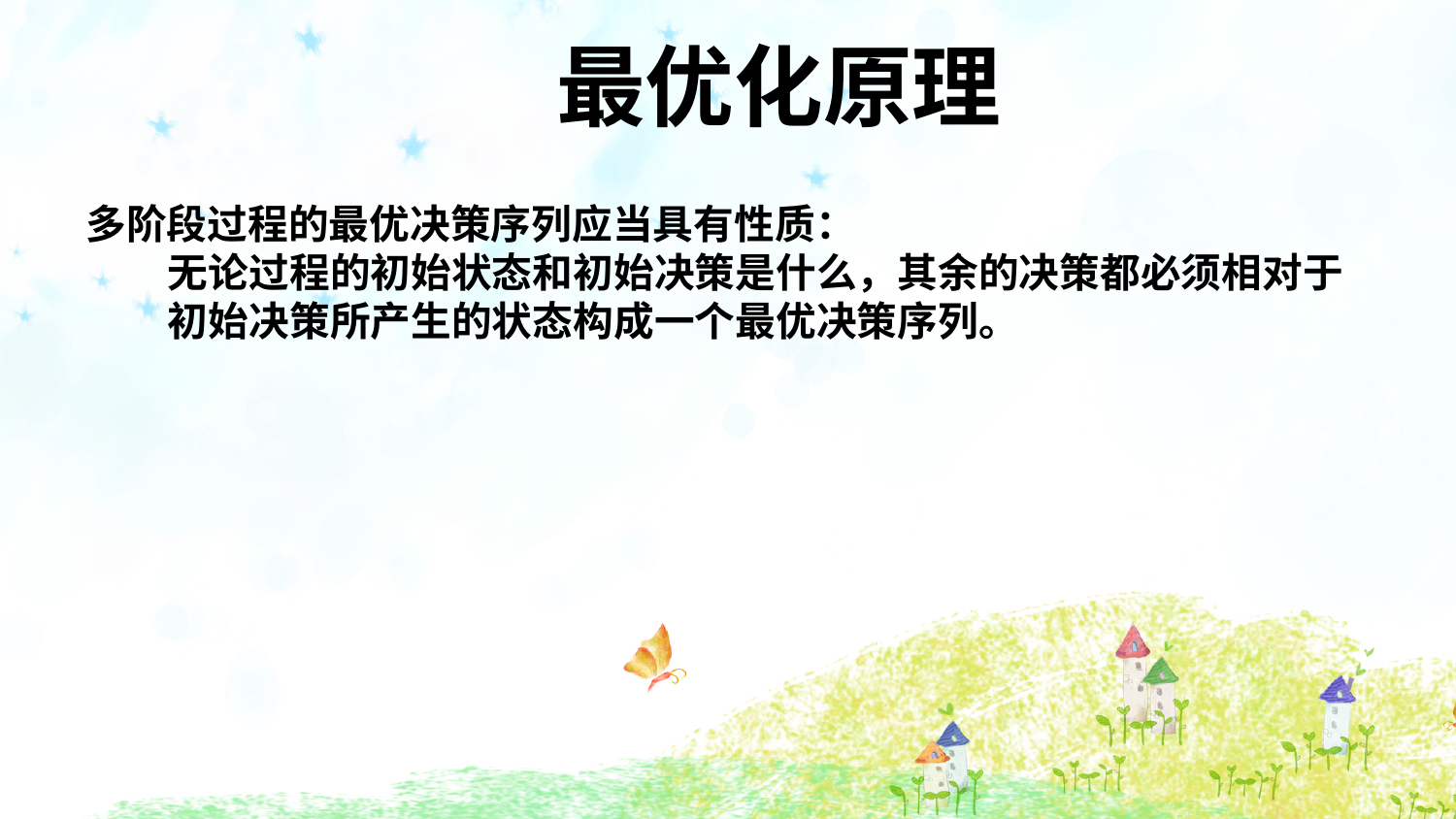

最优化原理
多阶段过程的最优决策序列应当具有性质：
无论过程的初始状态和初始决策是什么，其余的决策都必须相对于初始决策所产生的状态构成一个最优决策序列。